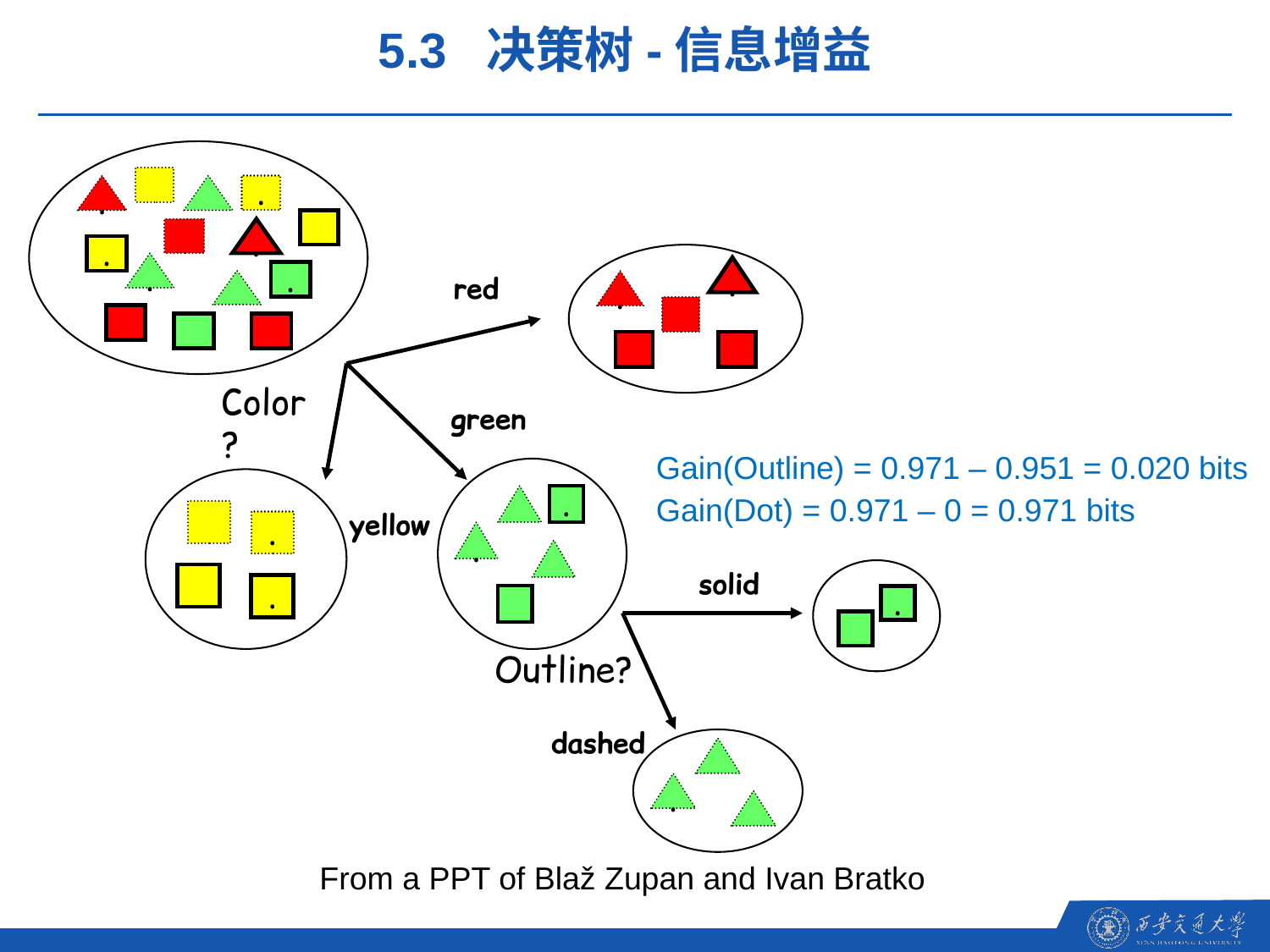

5.3  决策树-信息增益

.

.

.
.
.
.

.
.

red

Color?
green
Gain(Outline) = 0.971 – 0.951 = 0.020 bits
Gain(Dot) = 0.971 – 0 = 0.971 bits

.
.

.

.
yellow
solid

.

Outline?
dashed

.

From a PPT of Blaž Zupan and Ivan Bratko